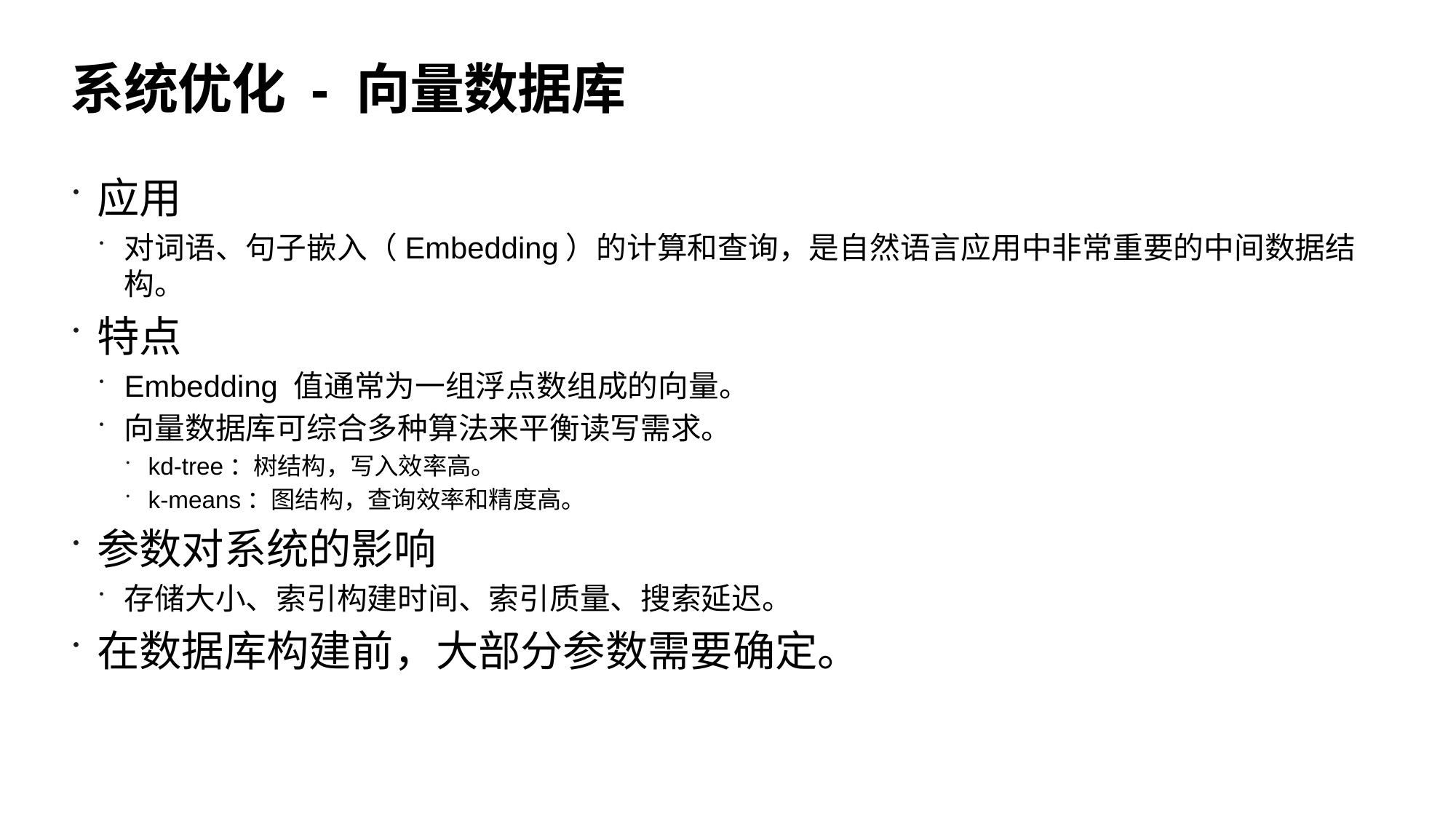

# 系统优化 - 向量数据库
应用
对词语、句子嵌入（Embedding）的计算和查询，是自然语言应用中非常重要的中间数据结构。
特点
Embedding 值通常为一组浮点数组成的向量。
向量数据库可综合多种算法来平衡读写需求。
kd-tree：树结构，写入效率高。
k-means：图结构，查询效率和精度高。
参数对系统的影响
存储大小、索引构建时间、索引质量、搜索延迟。
在数据库构建前，大部分参数需要确定。